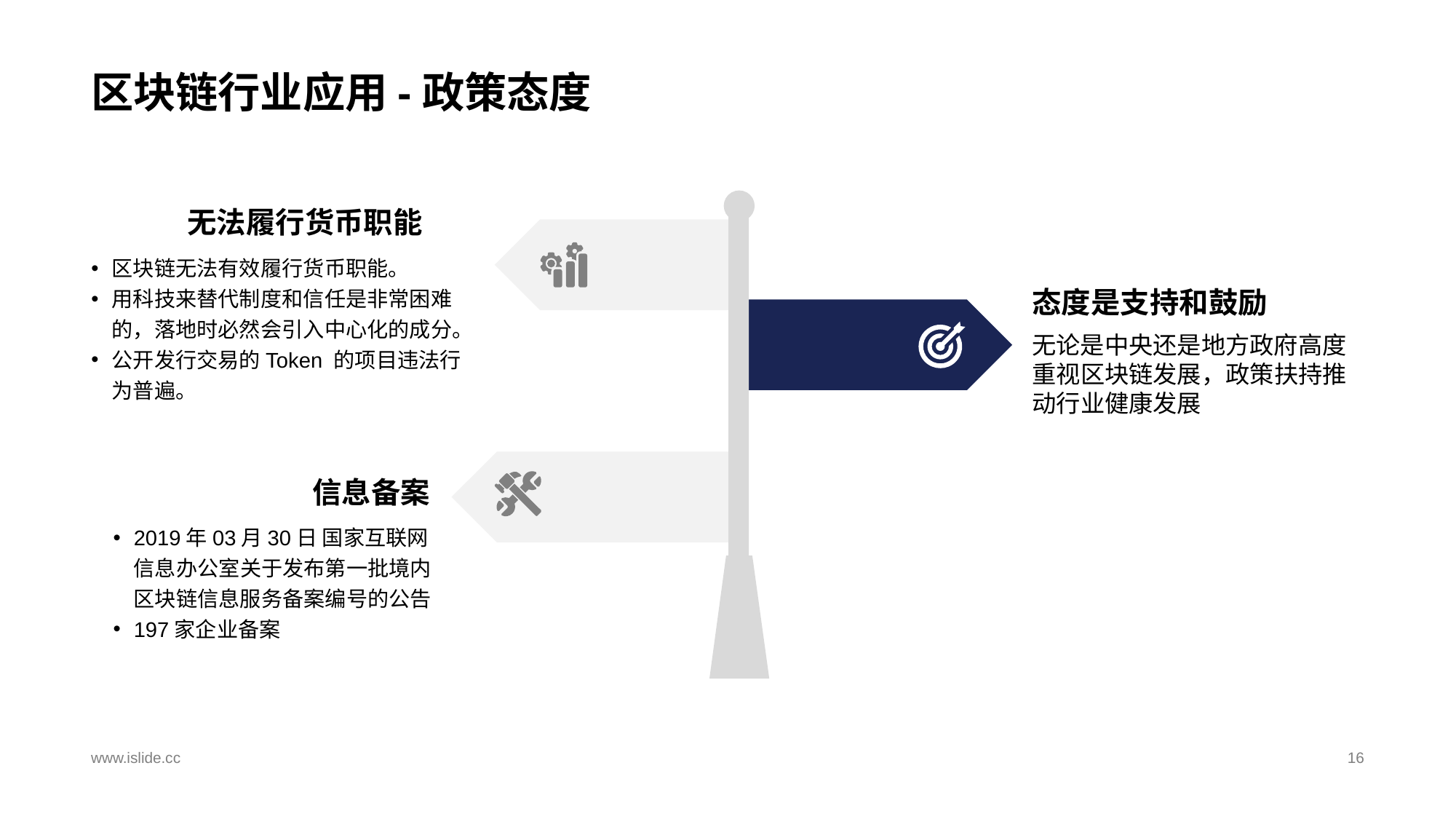

# 区块链行业应用-政策态度

无法履行货币职能
区块链无法有效履行货币职能。
用科技来替代制度和信任是非常困难的，落地时必然会引入中心化的成分。
公开发行交易的Token 的项目违法行为普遍。

态度是支持和鼓励
无论是中央还是地方政府高度重视区块链发展，政策扶持推动行业健康发展

信息备案
2019年03月30日 国家互联网信息办公室关于发布第一批境内区块链信息服务备案编号的公告
197家企业备案

www.islide.cc
16